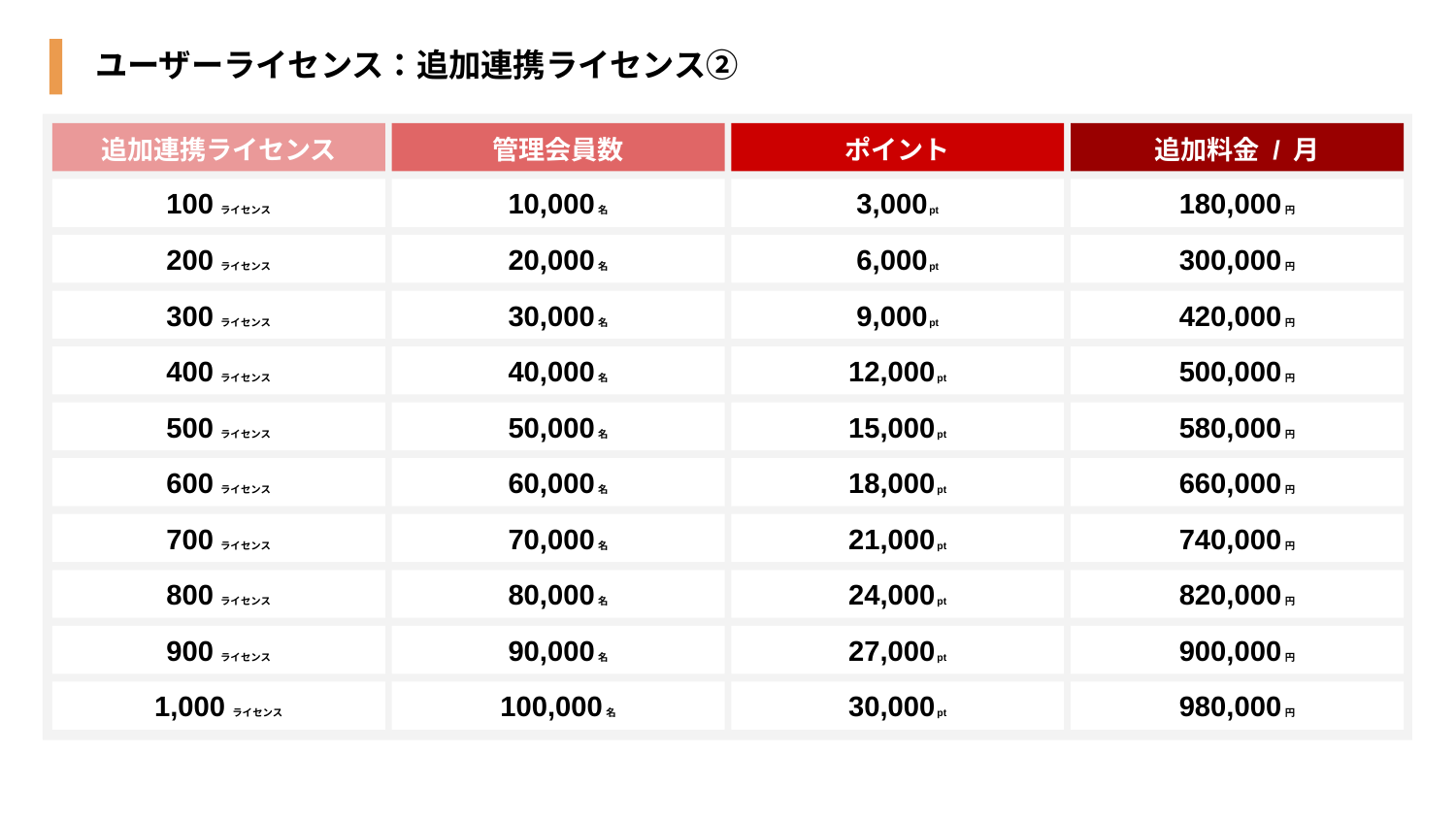

ユーザーライセンス：追加連携ライセンス②

追加連携ライセンス
管理会員数
ポイント
追加料金 / 月
100ライセンス
180,000 円
10,000 名
3,000 pt
200ライセンス
300,000 円
20,000 名
6,000 pt
300ライセンス
420,000 円
30,000 名
9,000 pt
400ライセンス
500,000 円
40,000 名
12,000 pt
500ライセンス
580,000 円
50,000 名
15,000 pt
600ライセンス
660,000 円
60,000 名
18,000 pt
700ライセンス
740,000 円
70,000 名
21,000 pt
800ライセンス
820,000 円
80,000 名
24,000 pt
900ライセンス
900,000 円
90,000 名
27,000 pt
1,000ライセンス
980,000 円
100,000 名
30,000 pt